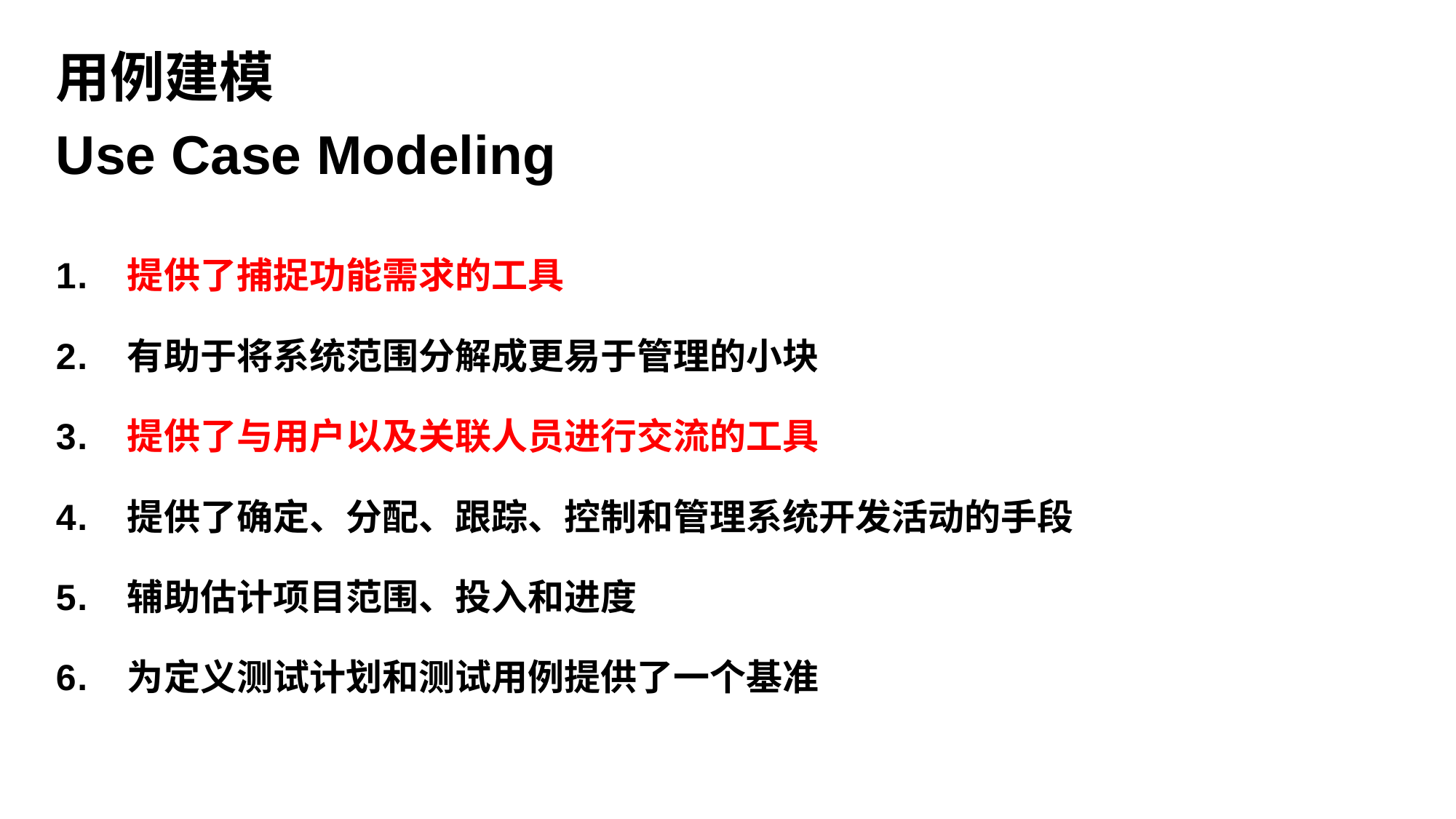

用例建模
Use Case Modeling
 提供了捕捉功能需求的工具
 有助于将系统范围分解成更易于管理的小块
 提供了与用户以及关联人员进行交流的工具
 提供了确定、分配、跟踪、控制和管理系统开发活动的手段
 辅助估计项目范围、投入和进度
 为定义测试计划和测试用例提供了一个基准